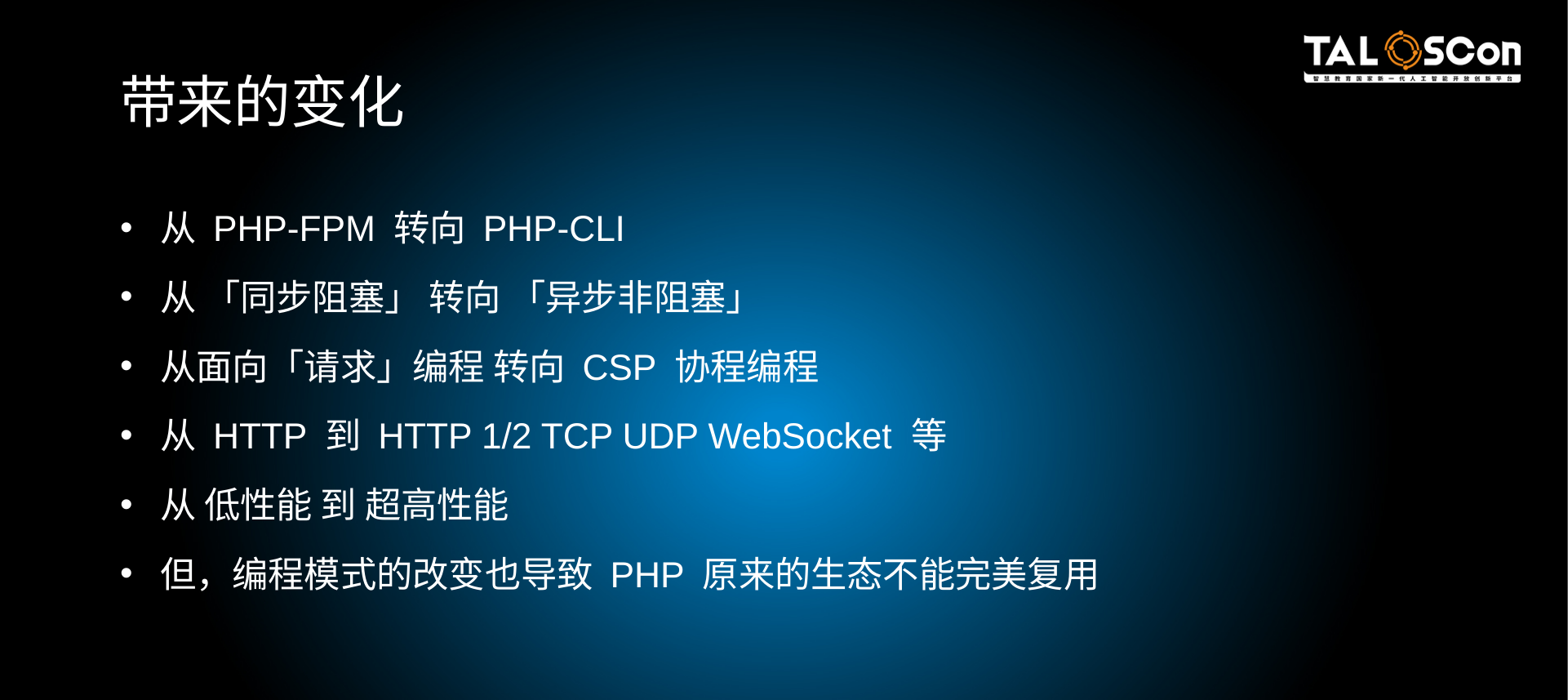

# 带来的变化
 从 PHP-FPM 转向 PHP-CLI
 从 「同步阻塞」 转向 「异步非阻塞」
 从面向「请求」编程 转向 CSP 协程编程
 从 HTTP 到 HTTP 1/2 TCP UDP WebSocket 等
 从 低性能 到 超高性能
 但，编程模式的改变也导致 PHP 原来的生态不能完美复用